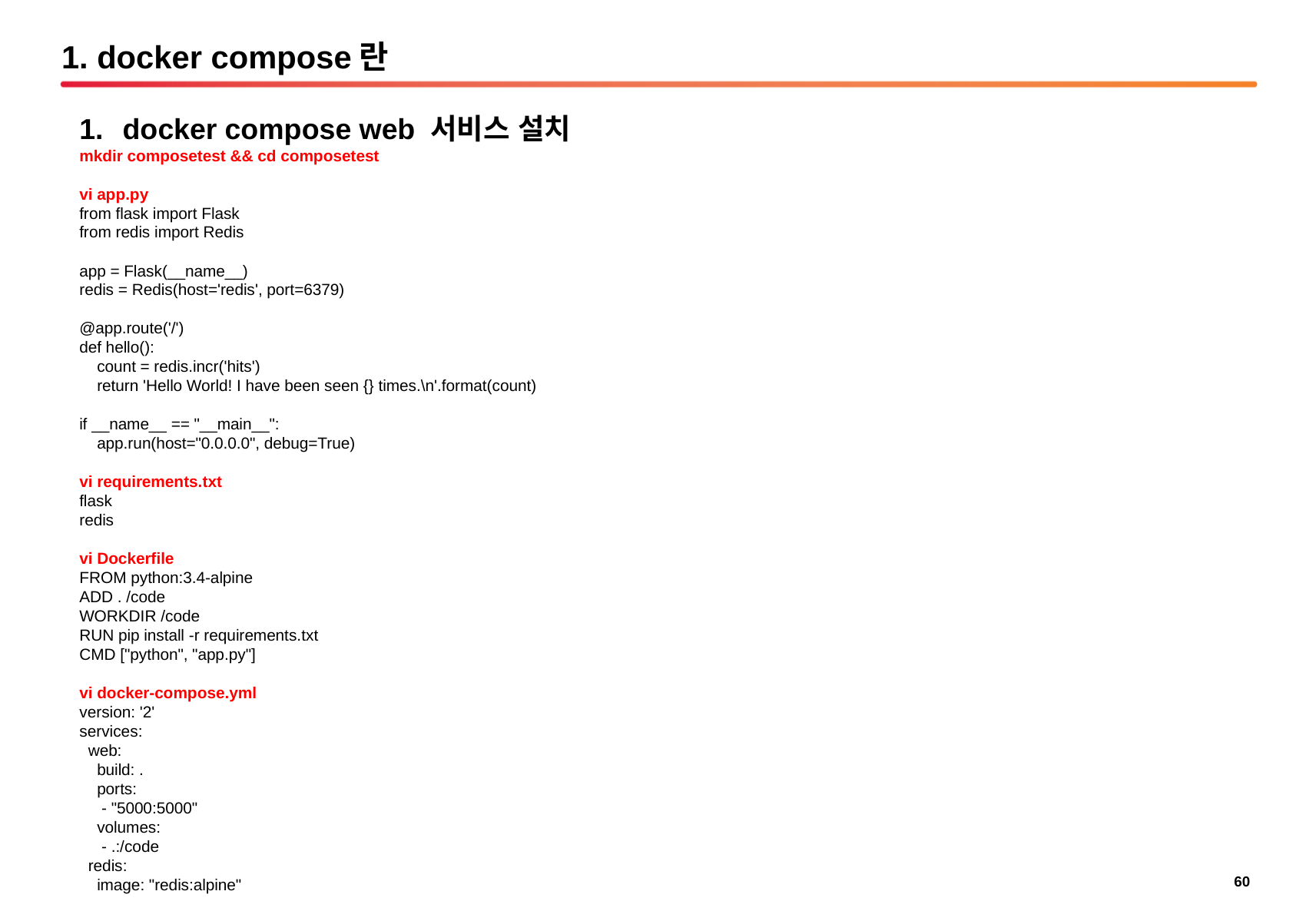

# 1. docker compose란
docker compose web 서비스 설치
mkdir composetest && cd composetest

vi app.py
from flask import Flask
from redis import Redis

app = Flask(__name__)
redis = Redis(host='redis', port=6379)

@app.route('/')
def hello():
    count = redis.incr('hits')
    return 'Hello World! I have been seen {} times.\n'.format(count)

if __name__ == "__main__":
    app.run(host="0.0.0.0", debug=True)

vi requirements.txt
flask
redis

vi Dockerfile
FROM python:3.4-alpine
ADD . /code
WORKDIR /code
RUN pip install -r requirements.txt
CMD ["python", "app.py"]

vi docker-compose.yml
version: '2'
services:
  web:
    build: .
    ports:
     - "5000:5000"
    volumes:
     - .:/code
  redis:
    image: "redis:alpine"